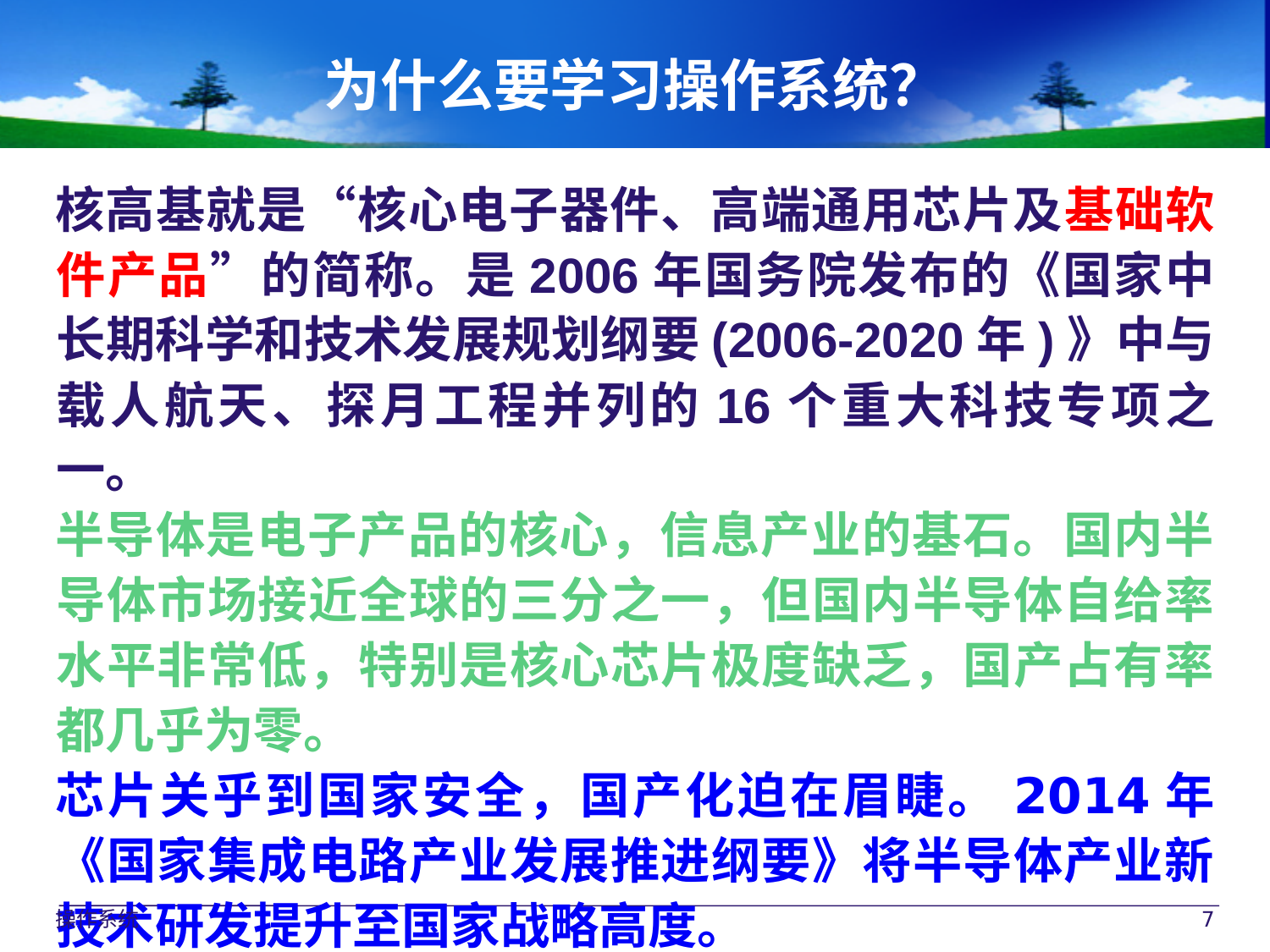

# 为什么要学习操作系统？
核高基就是“核心电子器件、高端通用芯片及基础软件产品”的简称。是2006年国务院发布的《国家中长期科学和技术发展规划纲要(2006-2020年)》中与载人航天、探月工程并列的16个重大科技专项之一。
半导体是电子产品的核心，信息产业的基石。国内半导体市场接近全球的三分之一，但国内半导体自给率水平非常低，特别是核心芯片极度缺乏，国产占有率都几乎为零。
芯片关乎到国家安全，国产化迫在眉睫。2014年《国家集成电路产业发展推进纲要》将半导体产业新技术研发提升至国家战略高度。
操作系统
7